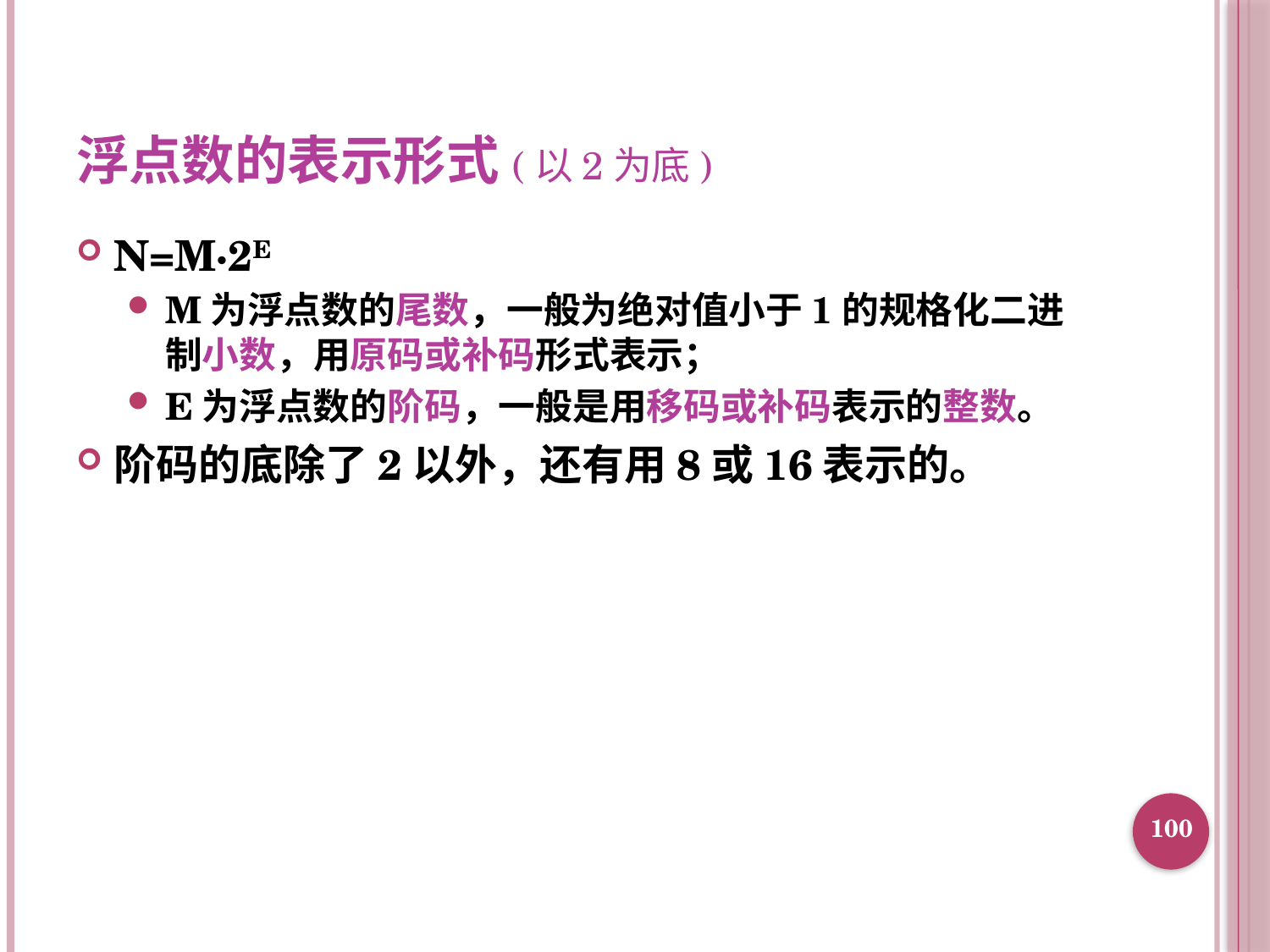

浮点数的表示形式(以2为底)
N=M·2E
M为浮点数的尾数，一般为绝对值小于1的规格化二进制小数，用原码或补码形式表示；
E为浮点数的阶码，一般是用移码或补码表示的整数。
阶码的底除了2以外，还有用8或16表示的。

100